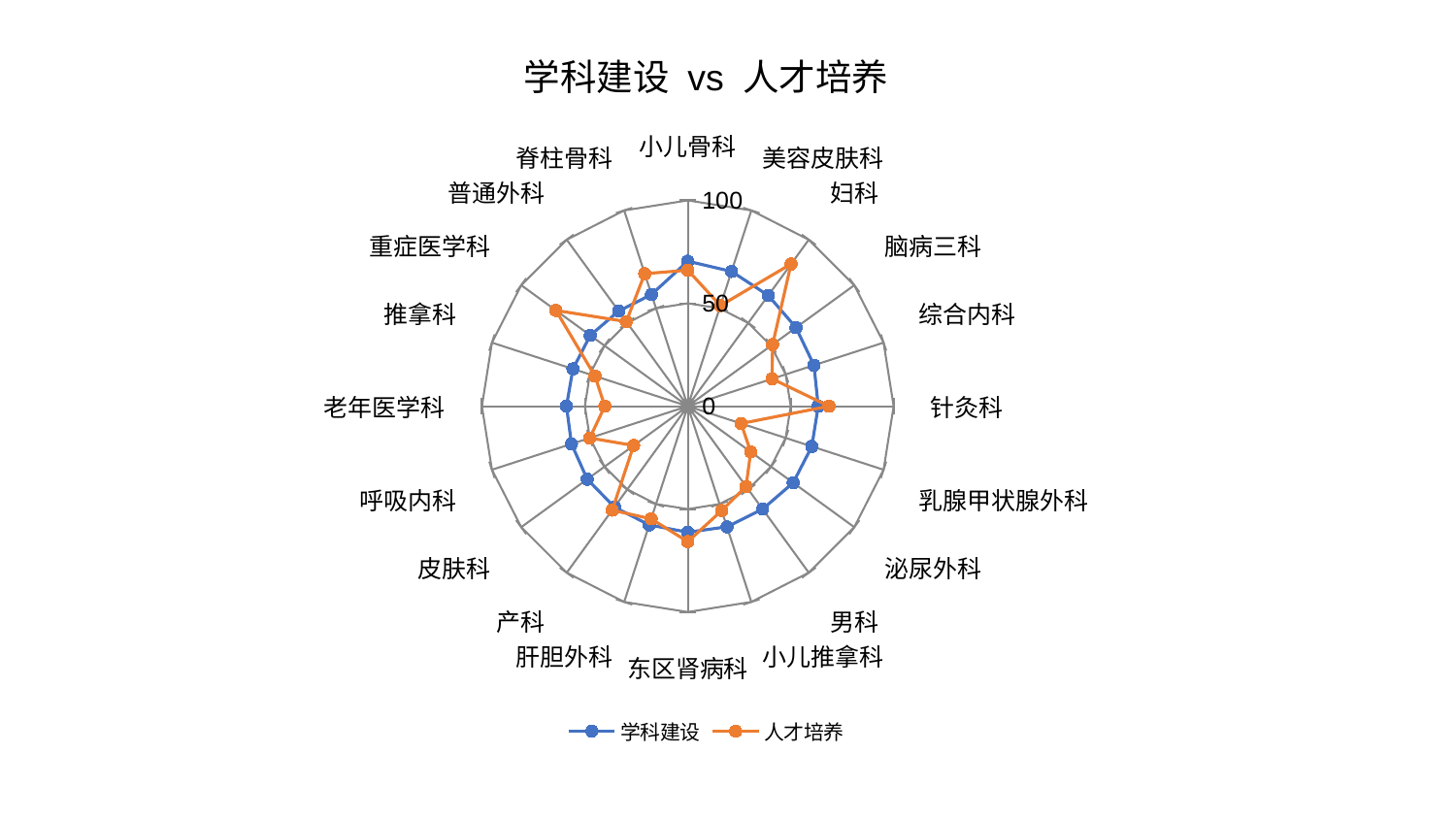

### Chart: 学科建设 vs 人才培养

| Category | 学科建设 | 人才培养 |
|---|---|---|
| 小儿骨科 | 70.44694687556813 | 66.079943223288 |
| 美容皮肤科 | 68.84705768145612 | 51.38489629805874 |
| 妇科 | 66.53789616386088 | 85.39404526894684 |
| 脑病三科 | 64.98582196038161 | 50.94457743126993 |
| 综合内科 | 64.46121021372925 | 43.0800267562648 |
| 针灸科 | 63.36538302810313 | 68.59777153929595 |
| 乳腺甲状腺外科 | 63.35893416570693 | 27.25486893009902 |
| 泌尿外科 | 63.29581693780488 | 37.80220163855748 |
| 男科 | 61.8564746708856 | 48.20899879386823 |
| 小儿推拿科 | 61.64246507442817 | 53.34941046175689 |
| 东区肾病科 | 61.24933473461942 | 65.8225230774425 |
| 肝胆外科 | 60.667131887189974 | 57.57278267706868 |
| 产科 | 60.619524632074835 | 62.45826244047982 |
| 皮肤科 | 60.384690584893086 | 32.512620961429114 |
| 呼吸内科 | 59.39020480562261 | 50.031629287571356 |
| 老年医学科 | 58.920851701808154 | 40.28602353982554 |
| 推拿科 | 58.64437485886503 | 47.36705714841284 |
| 重症医学科 | 58.55367707413468 | 79.15561773426735 |
| 普通外科 | 57.10736597084745 | 50.79558712098964 |
| 脊柱骨科 | 57.07399970933522 | 67.68857220112592 |
21